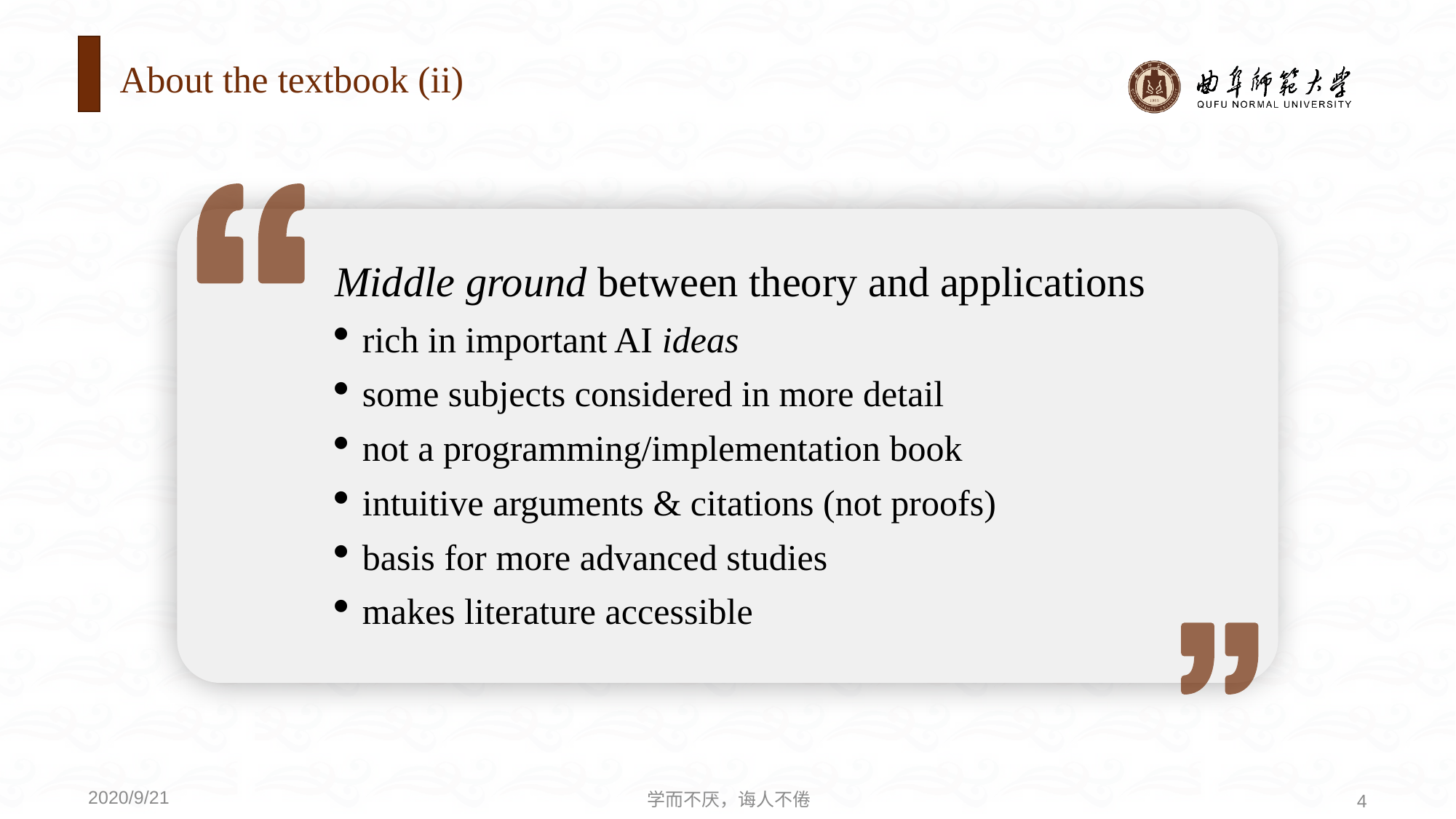

# About the textbook (ii)

Middle ground between theory and applications
rich in important AI ideas
some subjects considered in more detail
not a programming/implementation book
intuitive arguments & citations (not proofs)
basis for more advanced studies
makes literature accessible

学而不厌，诲人不倦
4
2020/9/21